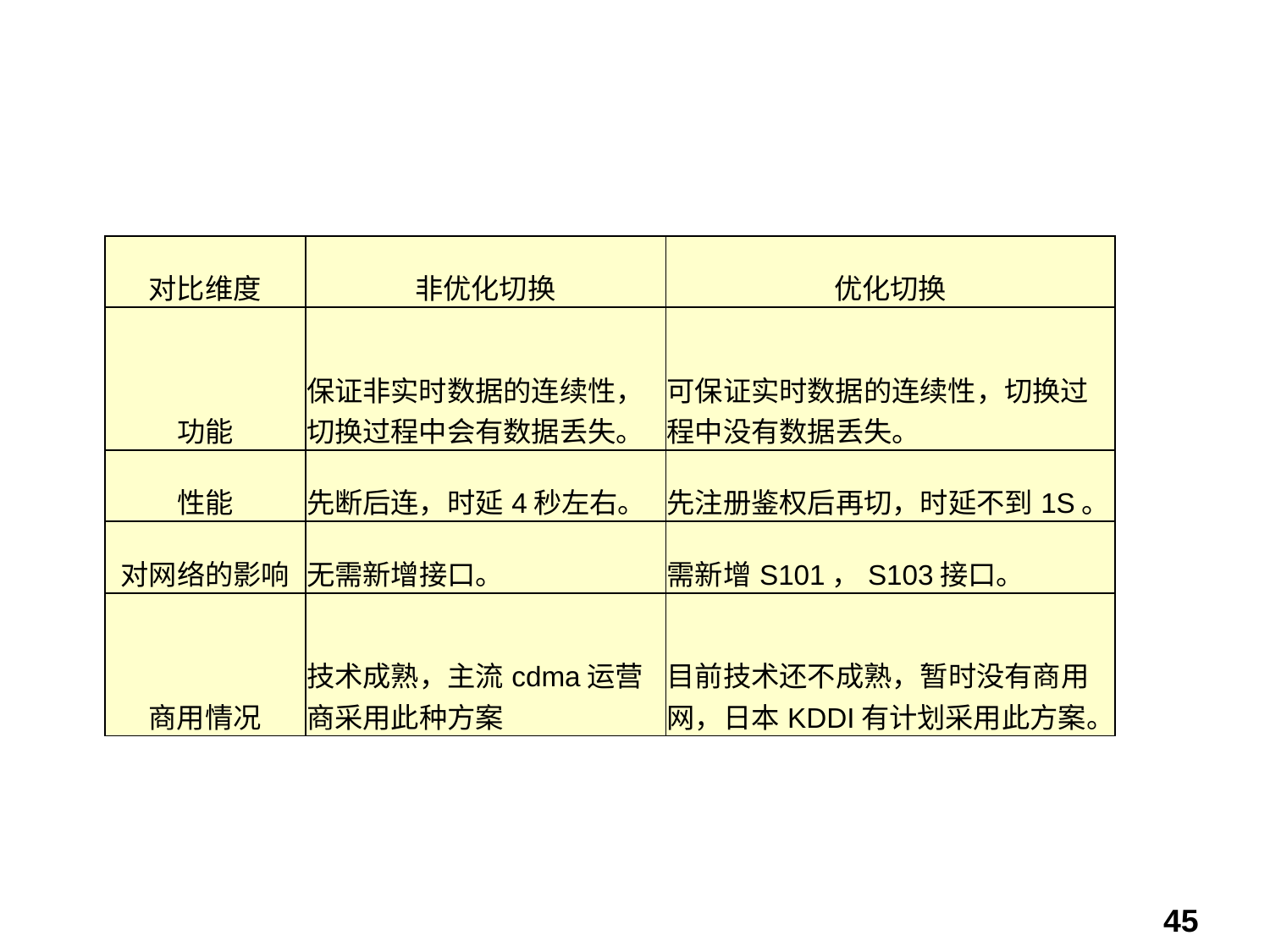

# 技术比较
| 对比维度 | 非优化切换 | 优化切换 |
| --- | --- | --- |
| 功能 | 保证非实时数据的连续性，切换过程中会有数据丢失。 | 可保证实时数据的连续性，切换过程中没有数据丢失。 |
| 性能 | 先断后连，时延4秒左右。 | 先注册鉴权后再切，时延不到1S。 |
| 对网络的影响 | 无需新增接口。 | 需新增S101，S103接口。 |
| 商用情况 | 技术成熟，主流cdma运营商采用此种方案 | 目前技术还不成熟，暂时没有商用网，日本KDDI有计划采用此方案。 |